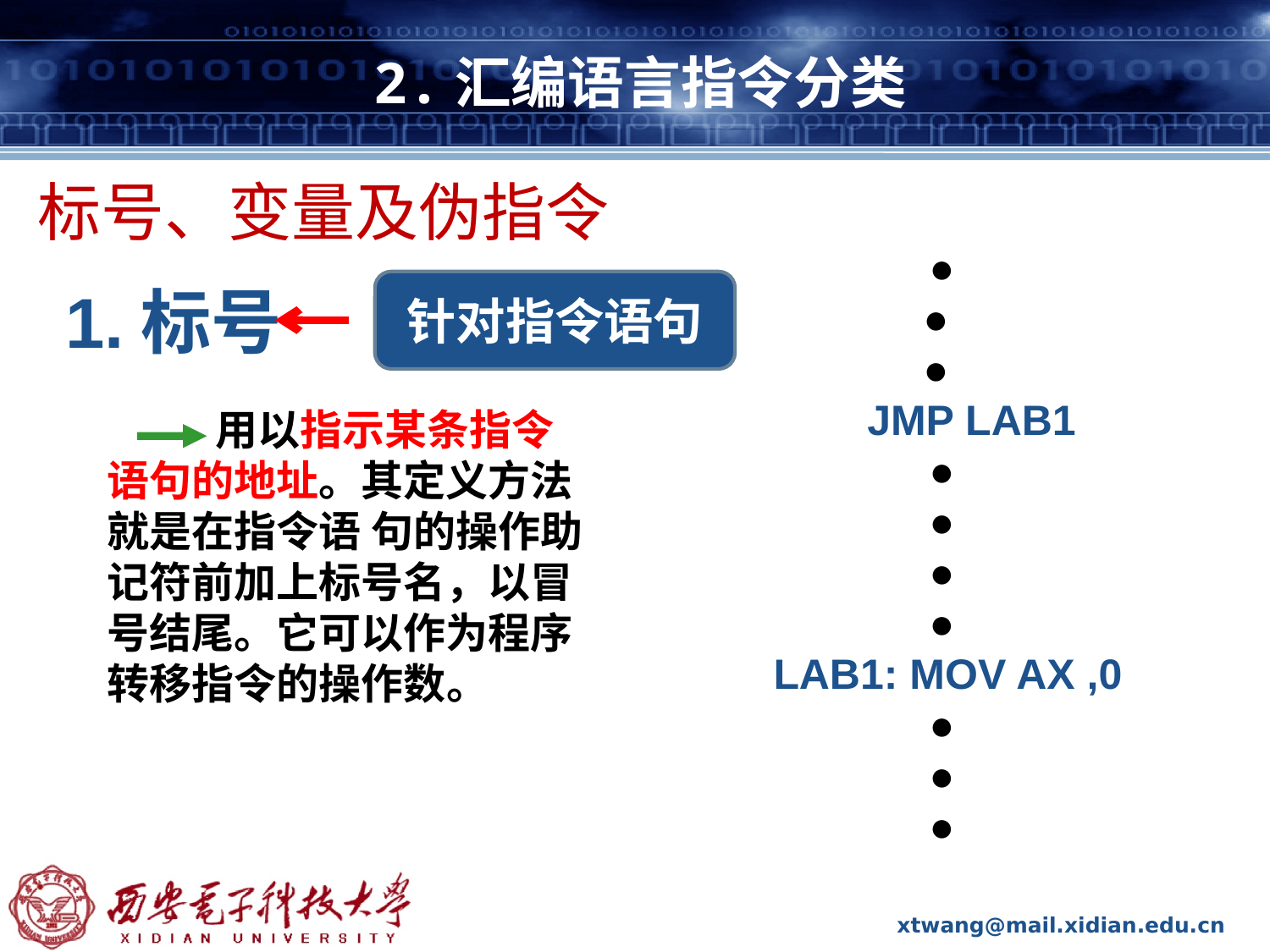

# 2.汇编语言指令分类
标号、变量及伪指令
●
●
●
      JMP LAB1
●
●
●
●
  LAB1: MOV AX ,0
●
●
●
1.标号
针对指令语句
              用以指示某条指令语句的地址。其定义方法就是在指令语 句的操作助记符前加上标号名，以冒号结尾。它可以作为程序转移指令的操作数。